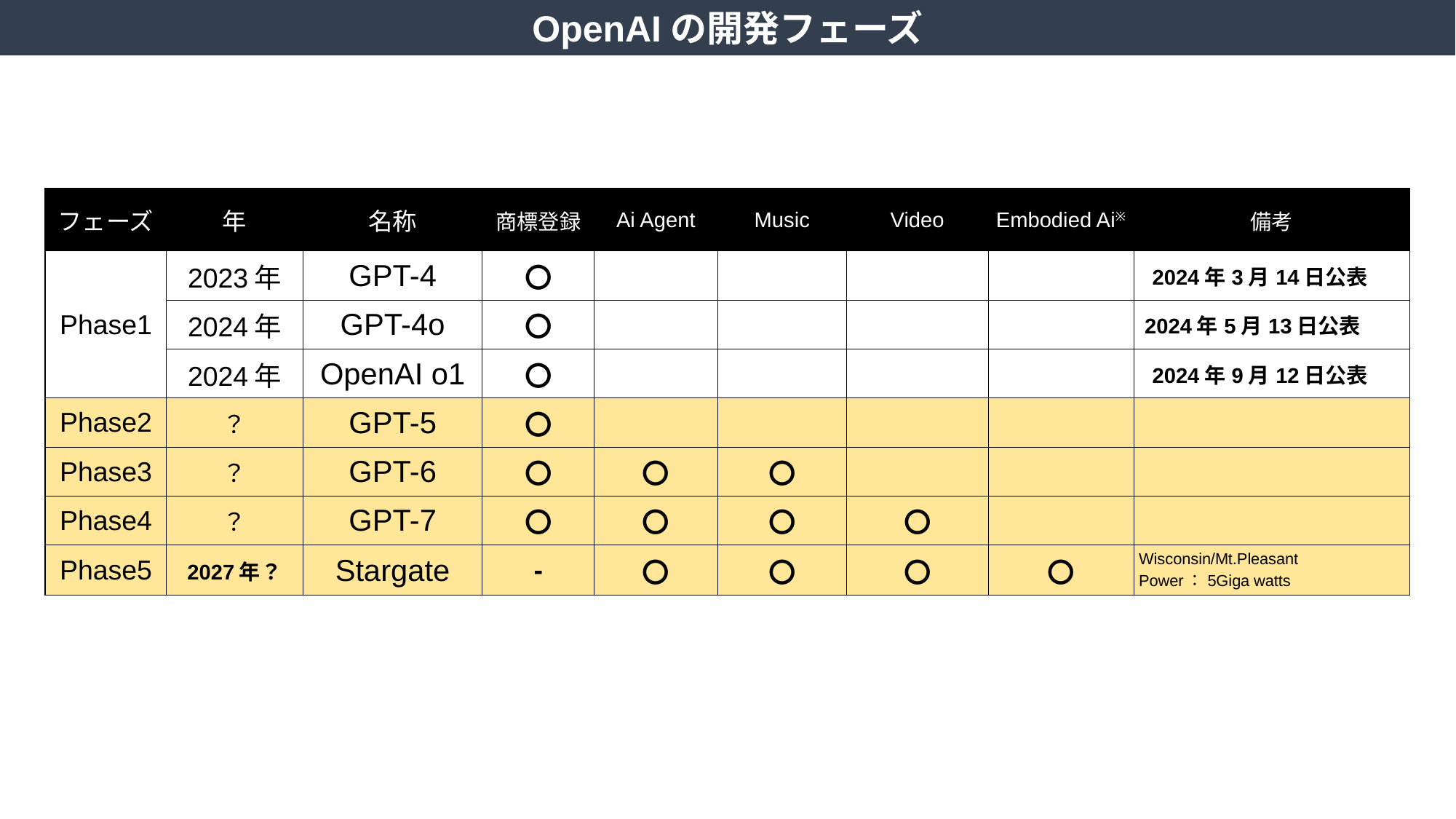

OpenAIの開発フェーズ
| フェーズ | 年 | 名称 | 商標登録 | Ai Agent | Music | Video | Embodied Ai※ | 備考 |
| --- | --- | --- | --- | --- | --- | --- | --- | --- |
| Phase1 | 2023年 | GPT-4 | 〇 |  |  |  |  | 2024年3月14日公表 |
|  | 2024年 | GPT-4o | 〇 |  |  |  |  | 2024年5月13日公表 |
|  | 2024年 | OpenAI o1 | 〇 |  |  |  |  | 2024年9月12日公表 |
| Phase2 | ？ | GPT-5 | 〇 |  |  |  |  |  |
| Phase3 | ？ | GPT-6 | 〇 | 〇 | 〇 |  |  |  |
| Phase4 | ？ | GPT-7 | 〇 | 〇 | 〇 | 〇 |  |  |
| Phase5 | 2027年？ | Stargate | - | 〇 | 〇 | 〇 | 〇 | Wisconsin/Mt.Pleasant Power：5Giga watts |